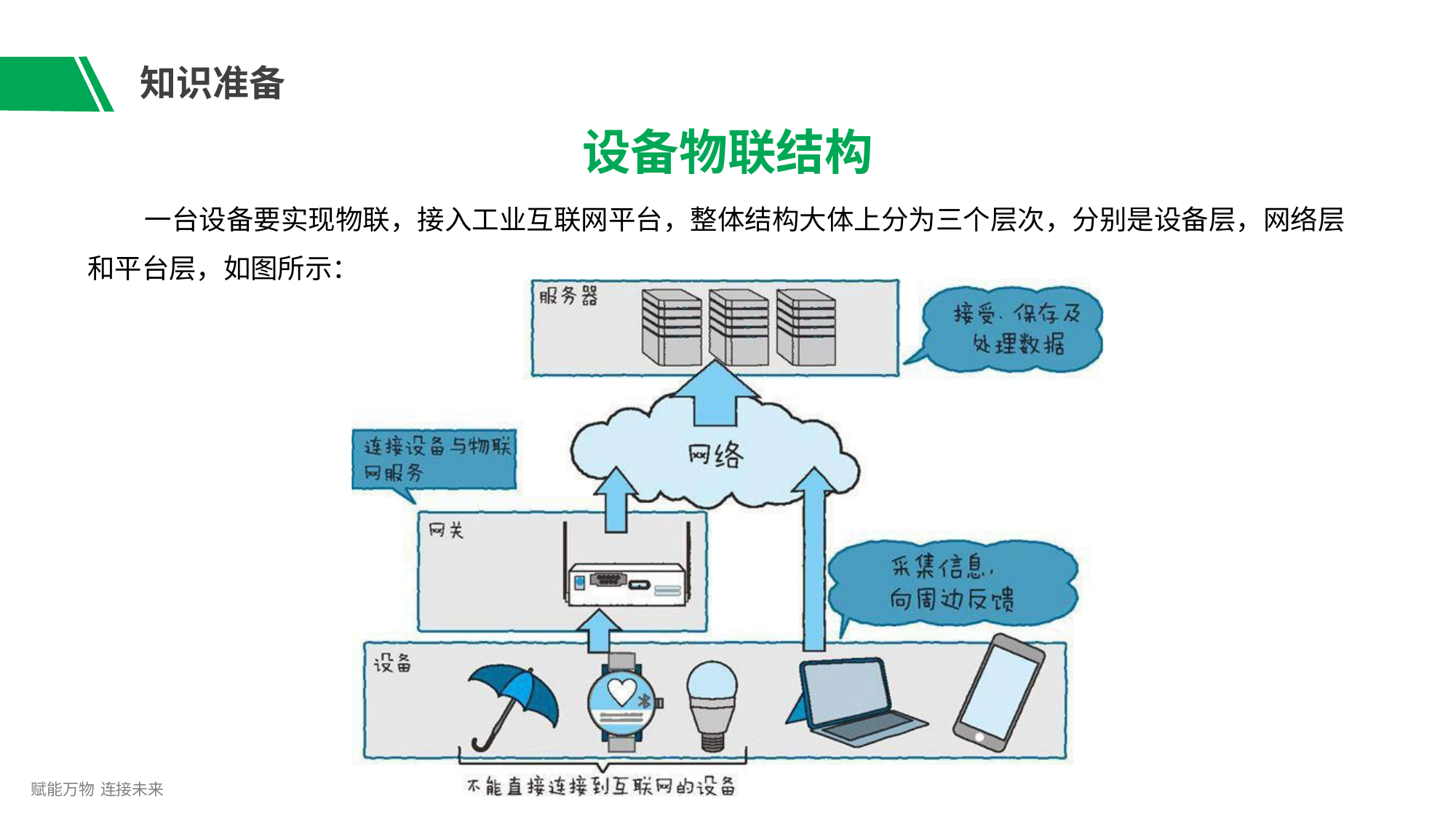

# 知识准备
设备物联结构
一台设备要实现物联，接入工业互联网平台，整体结构大体上分为三个层次，分别是设备层，网络层
和平台层，如图所示：

赋能万物 连接未来